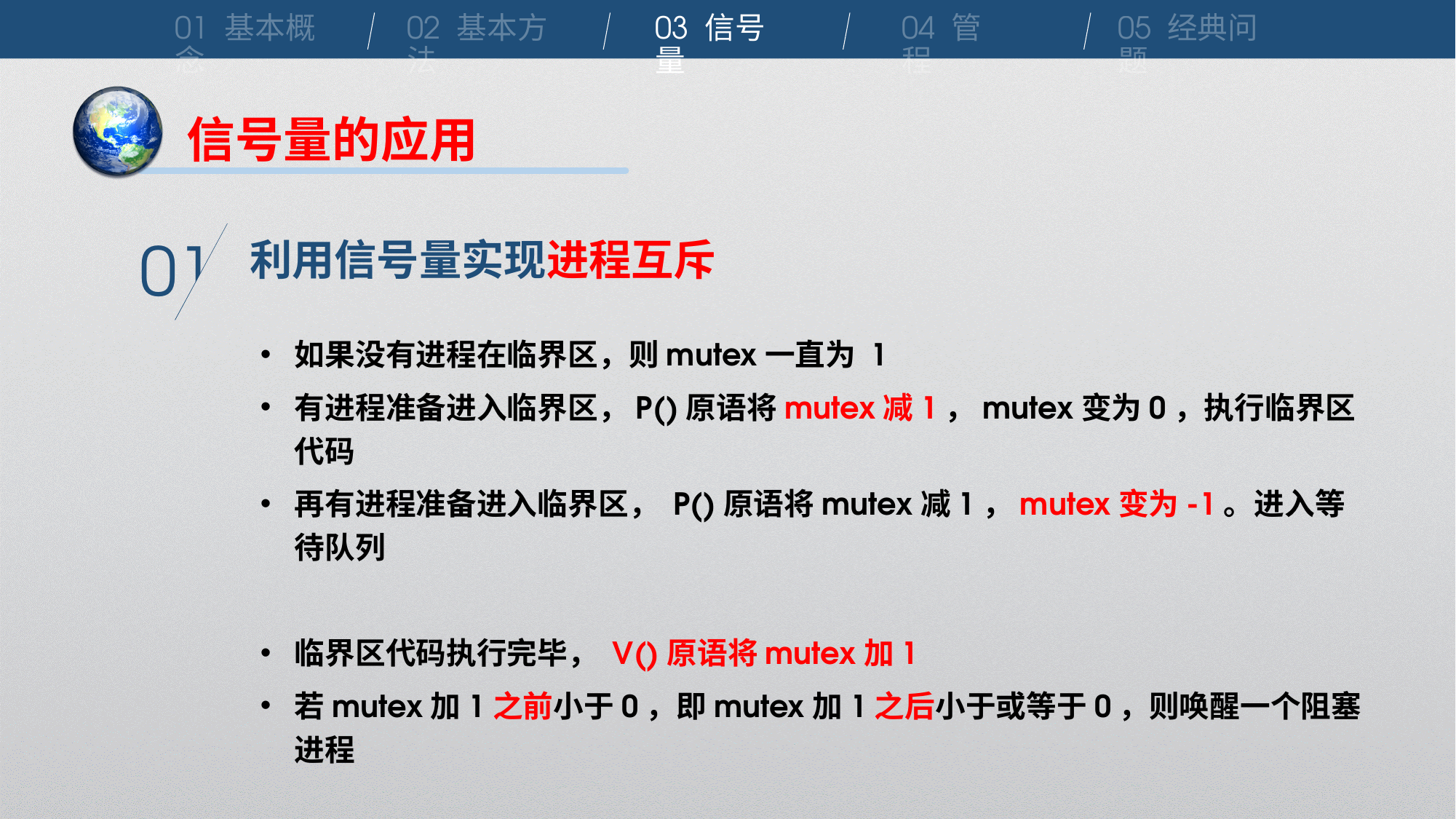

01 基本概念
02 基本方法
03 信号量
04 管程
05 经典问题
信号量的应用
利用信号量实现进程互斥

01
如果没有进程在临界区，则mutex一直为 1
有进程准备进入临界区，P()原语将mutex减1，mutex变为0，执行临界区代码
再有进程准备进入临界区， P()原语将mutex减1，mutex变为-1。进入等待队列

临界区代码执行完毕， V()原语将mutex加1
若mutex加1之前小于0，即mutex加1之后小于或等于0，则唤醒一个阻塞进程